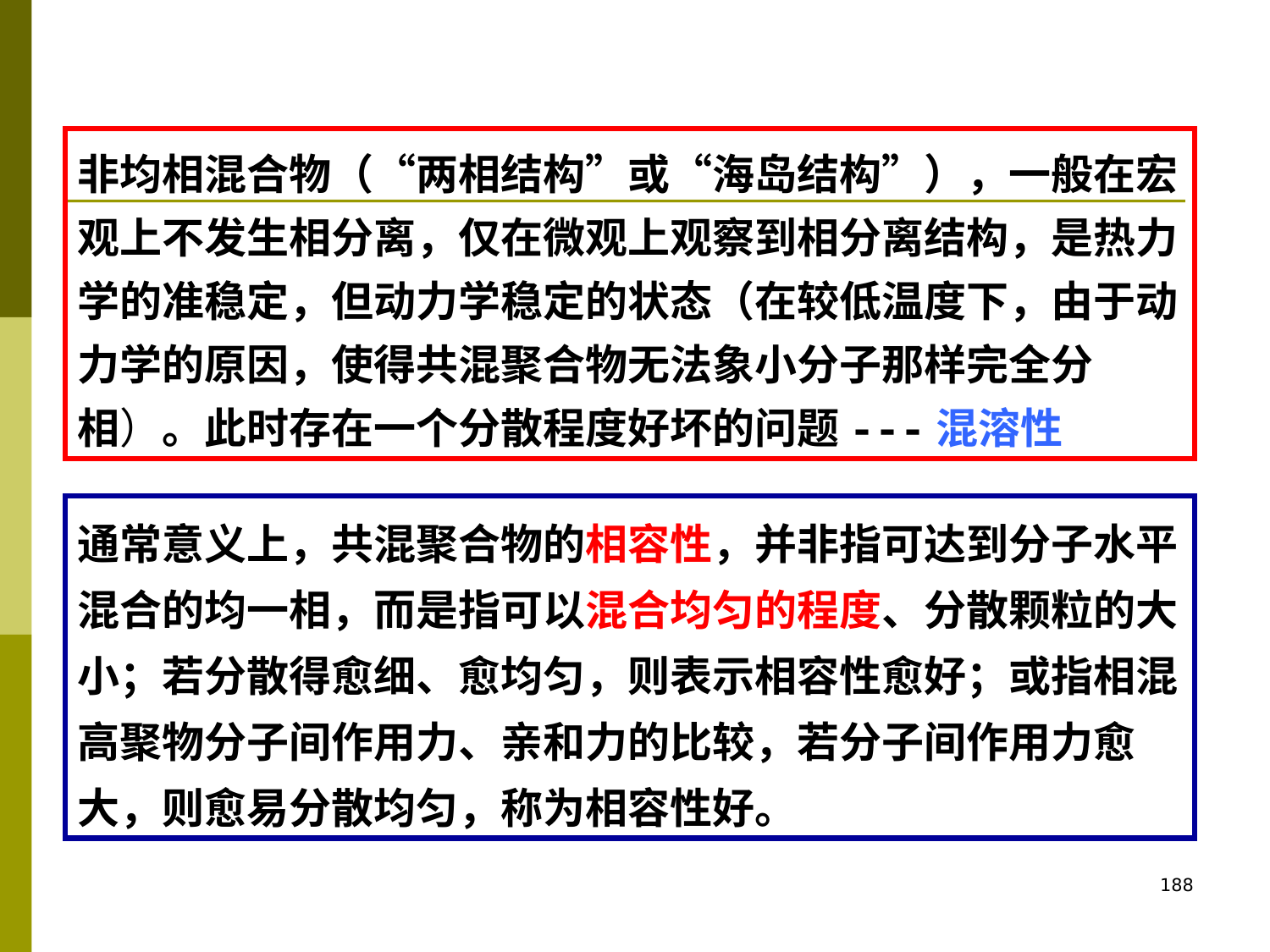

非均相混合物（“两相结构”或“海岛结构”），一般在宏观上不发生相分离，仅在微观上观察到相分离结构，是热力学的准稳定，但动力学稳定的状态（在较低温度下，由于动力学的原因，使得共混聚合物无法象小分子那样完全分相）。此时存在一个分散程度好坏的问题---混溶性
通常意义上，共混聚合物的相容性，并非指可达到分子水平混合的均一相，而是指可以混合均匀的程度、分散颗粒的大小；若分散得愈细、愈均匀，则表示相容性愈好；或指相混高聚物分子间作用力、亲和力的比较，若分子间作用力愈大，则愈易分散均匀，称为相容性好。
188